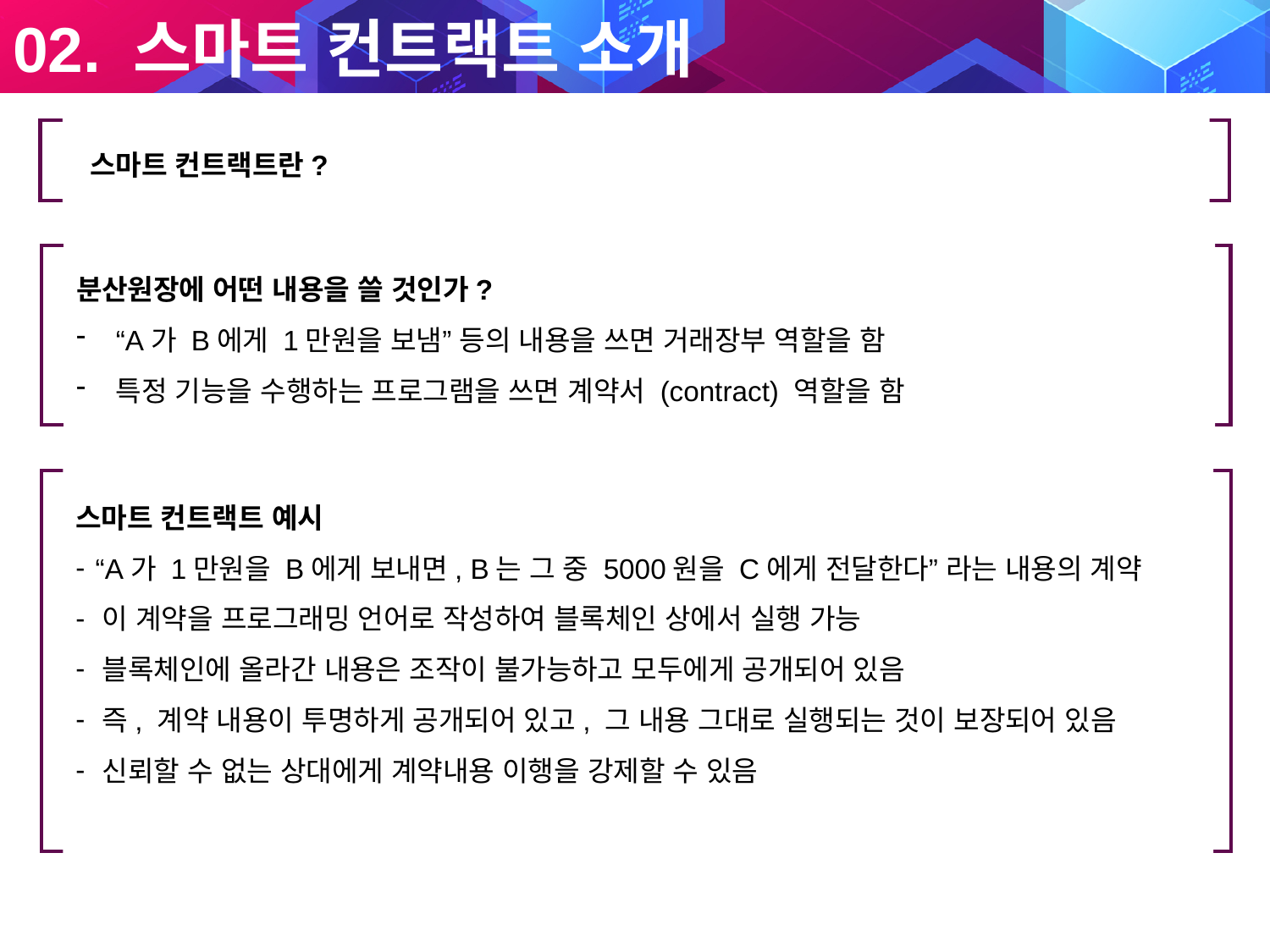

02. 스마트 컨트랙트 소개
­ 스마트 컨트랙트란?

분산원장에 어떤 내용을 쓸 것인가?
“A가 B에게 1만원을 보냄” 등의 내용을 쓰면 거래장부 역할을 함
특정 기능을 수행하는 프로그램을 쓰면 계약서 (contract) 역할을 함

스마트 컨트랙트 예시
 “A가 1만원을 B에게 보내면, B는 그 중 5000원을 C에게 전달한다” 라는 내용의 계약
 이 계약을 프로그래밍 언어로 작성하여 블록체인 상에서 실행 가능
 블록체인에 올라간 내용은 조작이 불가능하고 모두에게 공개되어 있음
 즉, 계약 내용이 투명하게 공개되어 있고, 그 내용 그대로 실행되는 것이 보장되어 있음
 신뢰할 수 없는 상대에게 계약내용 이행을 강제할 수 있음